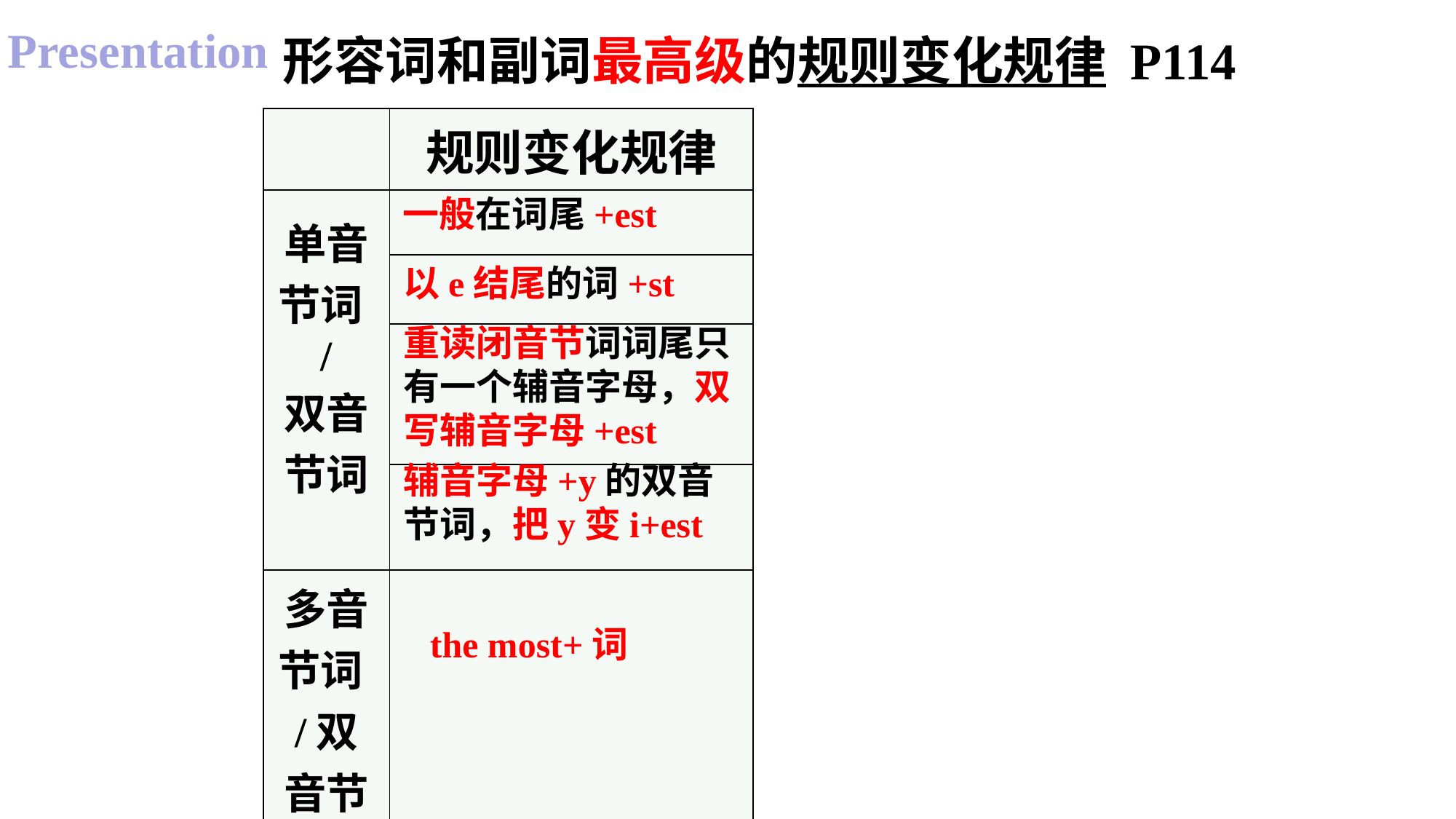

Presentation
形容词和副词最高级的规则变化规律 P114
|  | 规则变化规律 |
| --- | --- |
| 单音节词/ 双音节词 |  |
|  |  |
|  |  |
|  |  |
| 多音节词/双音节词 |  |
一般在词尾+est
以e结尾的词+st
重读闭音节词词尾只有一个辅音字母，双写辅音字母+est
辅音字母+y的双音节词，把y变i+est
the most+词